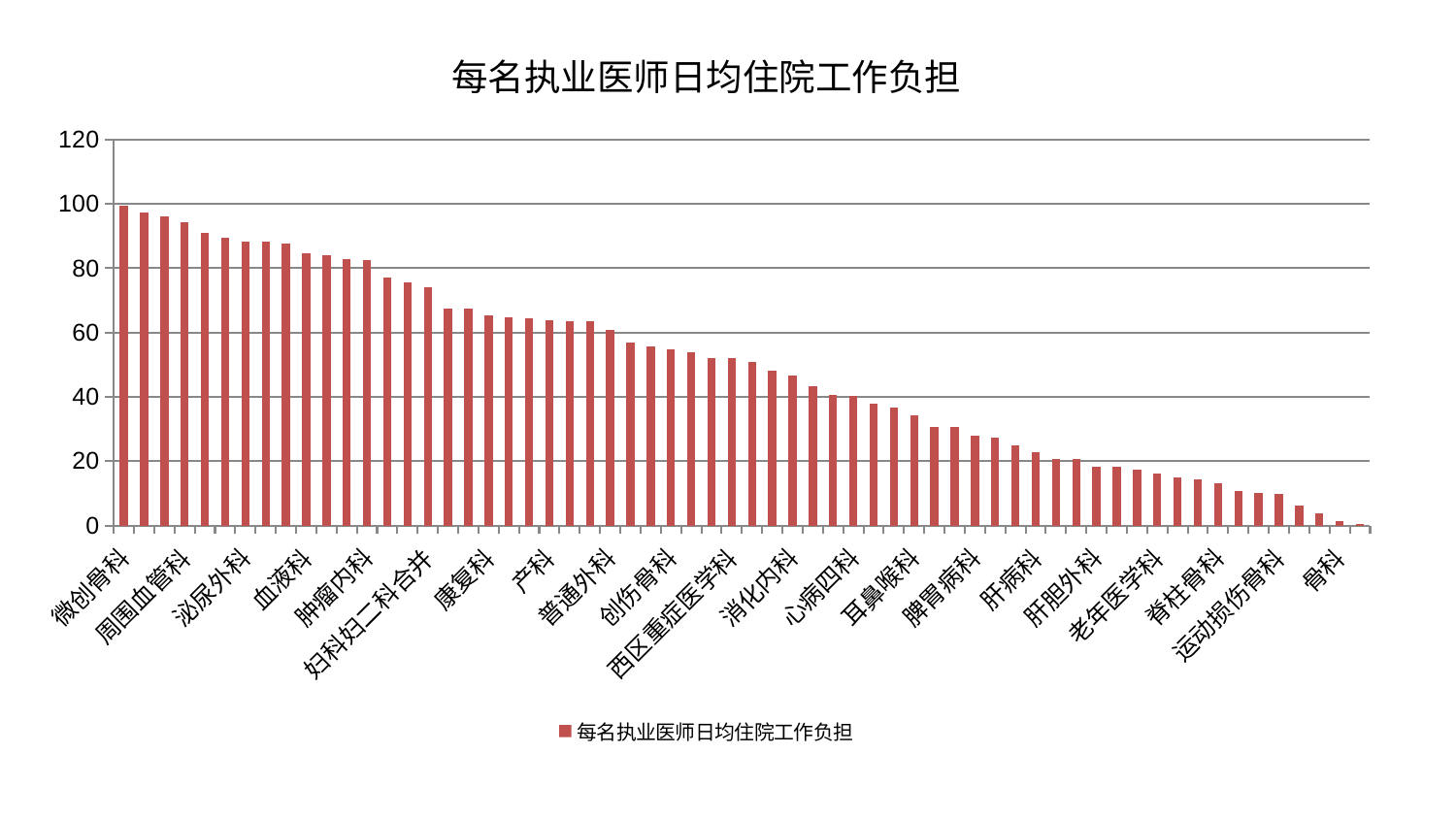

### Chart: 每名执业医师日均住院工作负担

| Category | 每名执业医师日均住院工作负担 |
|---|---|
| 微创骨科 | 99.40708766338291 |
| 胸外科 | 97.20250233666124 |
| 脑病三科 | 96.01756520297474 |
| 周围血管科 | 94.30537311173521 |
| 心病三科 | 90.98189758689188 |
| 心血管内科 | 89.42097642542184 |
| 泌尿外科 | 88.40002290634716 |
| 内分泌科 | 88.3565618871948 |
| 妇科 | 87.82146955558797 |
| 血液科 | 84.56527149825384 |
| 肛肠科 | 84.12668511248216 |
| 医院 | 82.84739270088102 |
| 肿瘤内科 | 82.5516838421392 |
| 美容皮肤科 | 76.9993196999207 |
| 神经内科 | 75.72616152641392 |
| 妇科妇二科合并 | 74.16560315356094 |
| 综合内科 | 67.348416506257 |
| 脾胃科消化科合并 | 67.33233124726077 |
| 康复科 | 65.4873589403714 |
| 心病一科 | 64.85160857355243 |
| 东区肾病科 | 64.32453809228254 |
| 产科 | 63.733340693291176 |
| 肾脏内科 | 63.675617436692654 |
| 皮肤科 | 63.48609161085128 |
| 普通外科 | 60.753265031873994 |
| 身心医学科 | 56.89210922274426 |
| 关节骨科 | 55.6021417415868 |
| 创伤骨科 | 54.65761553690997 |
| 妇二科 | 53.9521536225116 |
| 风湿病科 | 52.08432512523527 |
| 西区重症医学科 | 51.94699277431953 |
| 神经外科 | 50.82325293454706 |
| 心病二科 | 48.24976074572582 |
| 消化内科 | 46.53457055812855 |
| 肾病科 | 43.222650340008364 |
| 显微骨科 | 40.556493474745125 |
| 心病四科 | 40.2911273785453 |
| 男科 | 37.90664503342587 |
| 中医外治中心 | 36.75193020708618 |
| 耳鼻喉科 | 34.232420266874655 |
| 眼科 | 30.754470923252143 |
| 口腔科 | 30.625827720147814 |
| 脾胃病科 | 27.880854266255483 |
| 呼吸内科 | 27.44643909259159 |
| 脑病二科 | 24.919785564558893 |
| 肝病科 | 22.934351682225753 |
| 乳腺甲状腺外科 | 20.801472879766436 |
| 东区重症医学科 | 20.601140415543284 |
| 肝胆外科 | 18.344700470456623 |
| 推拿科 | 18.33822089927386 |
| 针灸科 | 17.322072576305004 |
| 老年医学科 | 16.052708073385503 |
| 儿科 | 14.98822812055236 |
| 小儿骨科 | 14.257770111323786 |
| 脊柱骨科 | 13.056781477168201 |
| 重症医学科 | 10.743701393899684 |
| 治未病中心 | 10.201922938088416 |
| 运动损伤骨科 | 9.68627444649881 |
| 中医经典科 | 6.194875955568047 |
| 脑病一科 | 3.832941841826387 |
| 骨科 | 1.2123849442069012 |
| 小儿推拿科 | 0.34442118072028904 |
207